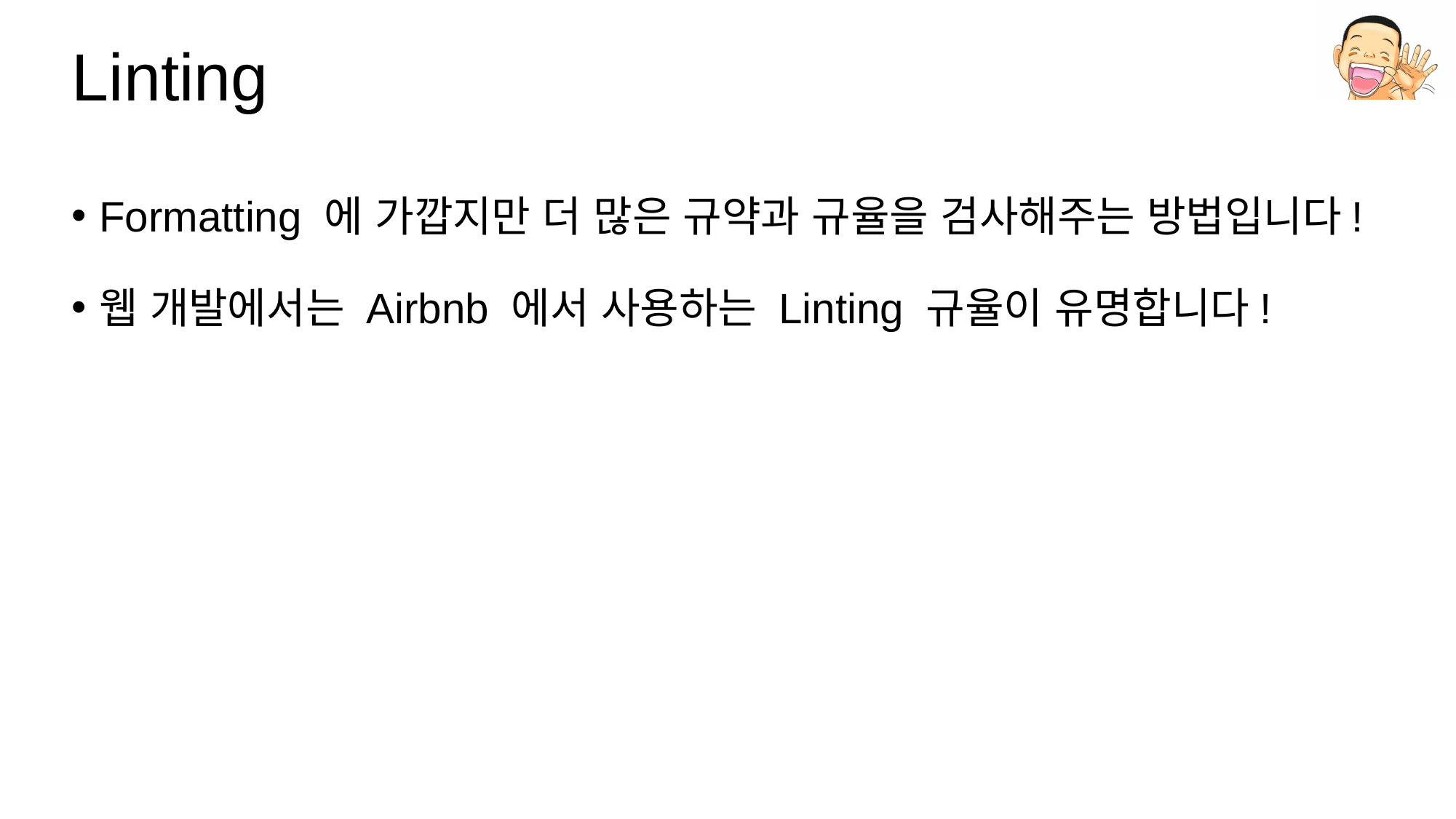

# Linting
Formatting 에 가깝지만 더 많은 규약과 규율을 검사해주는 방법입니다!
웹 개발에서는 Airbnb 에서 사용하는 Linting 규율이 유명합니다!